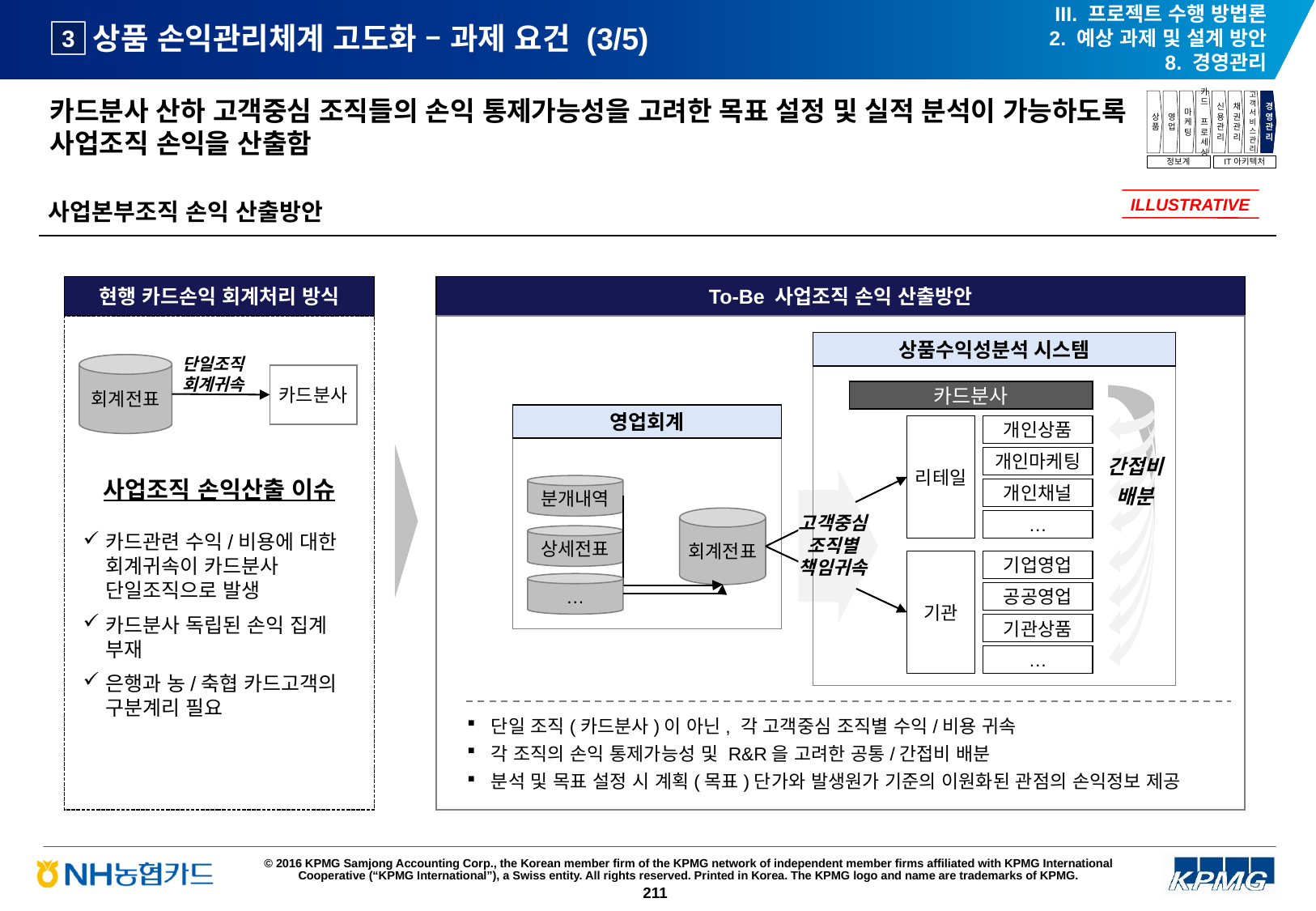

III. 프로젝트 수행 방법론
2. 예상 과제 및 설계 방안
8. 경영관리
# 상품 손익관리체계 고도화 – 과제 요건 (3/5)
3
카드분사 산하 고객중심 조직들의 손익 통제가능성을 고려한 목표 설정 및 실적 분석이 가능하도록 사업조직 손익을 산출함
상품
영업
마케팅
카드
프로세싱
신용관리
채권관리
고객서비스관리
경영관리
정보계
IT아키텍처
사업본부조직 손익 산출방안
ILLUSTRATIVE
현행 카드손익 회계처리 방식
To-Be 사업조직 손익 산출방안

상품수익성분석 시스템

단일조직 회계귀속
회계전표
카드분사
카드분사

영업회계
리테일
개인상품

개인마케팅
간접비
배분

사업조직 손익산출 이슈
분개내역
개인채널
카드관련 수익/비용에 대한 회계귀속이 카드분사 단일조직으로 발생
카드분사 독립된 손익 집계 부재
은행과 농/축협 카드고객의 구분계리 필요
고객중심 조직별 책임귀속
회계전표

…
상세전표
기관
기업영업
…
공공영업
기관상품
…
단일 조직(카드분사)이 아닌, 각 고객중심 조직별 수익/비용 귀속
각 조직의 손익 통제가능성 및 R&R을 고려한 공통/간접비 배분
분석 및 목표 설정 시 계획(목표)단가와 발생원가 기준의 이원화된 관점의 손익정보 제공